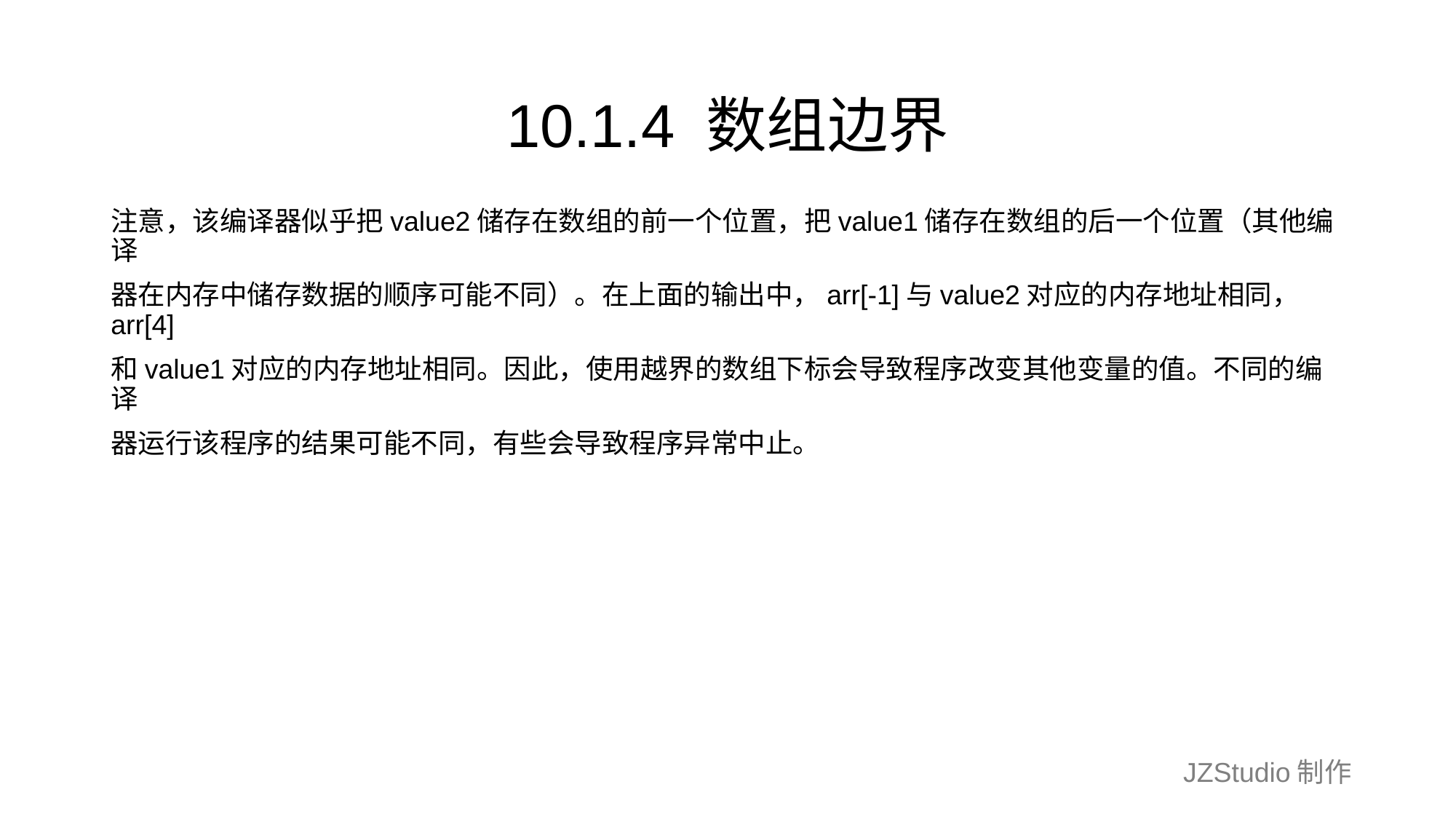

# 10.1.4 数组边界
注意，该编译器似乎把value2储存在数组的前一个位置，把value1储存在数组的后一个位置（其他编译
器在内存中储存数据的顺序可能不同）。在上面的输出中，arr[-1]与value2对应的内存地址相同， arr[4]
和value1对应的内存地址相同。因此，使用越界的数组下标会导致程序改变其他变量的值。不同的编译
器运行该程序的结果可能不同，有些会导致程序异常中止。